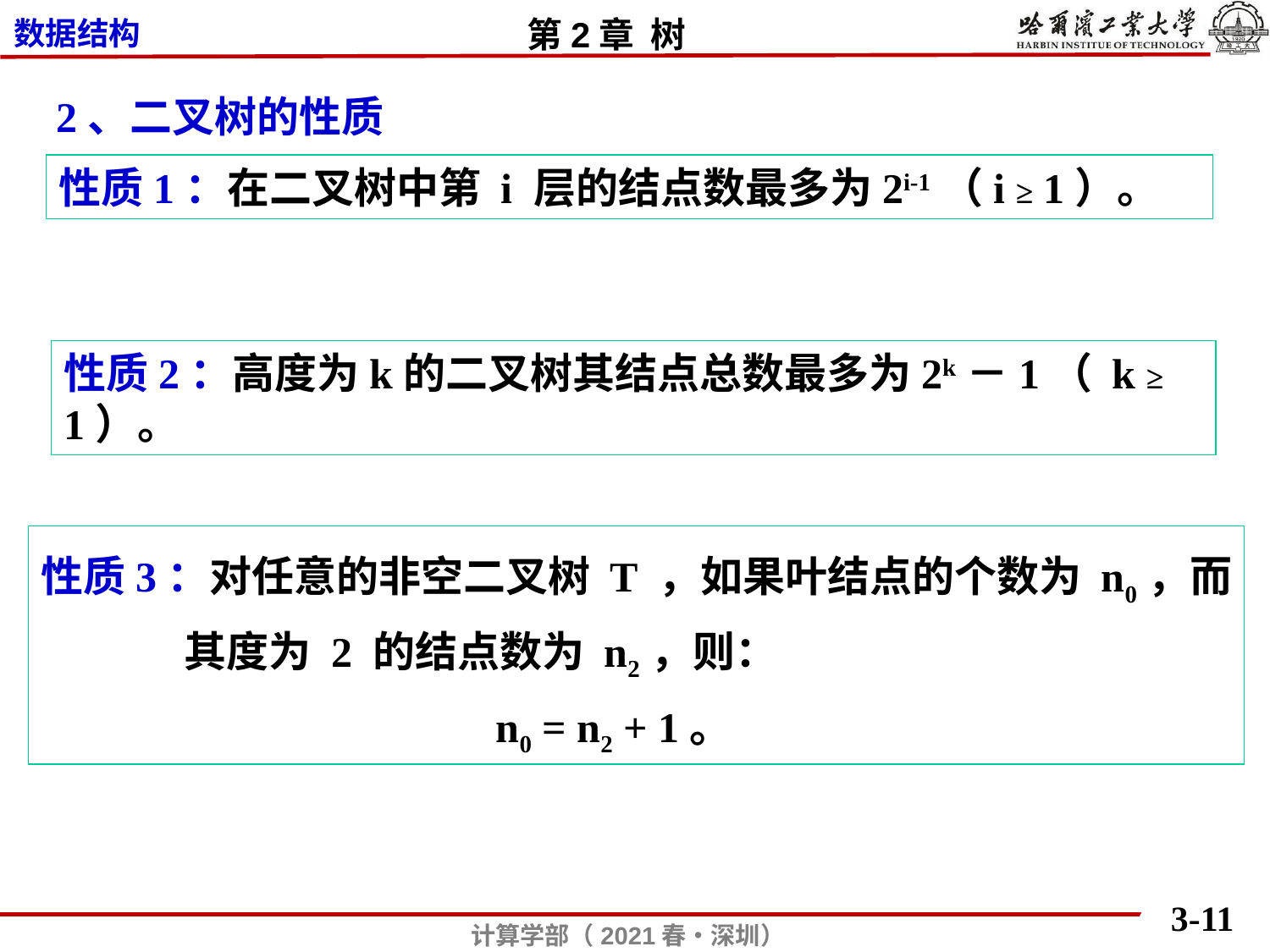

2、二叉树的性质
性质1：在二叉树中第 i 层的结点数最多为2i-1（i ≥ 1）。
性质2：高度为k的二叉树其结点总数最多为2k－1（ k ≥ 1）。
性质3：对任意的非空二叉树 T ，如果叶结点的个数为 n0，而
              其度为 2 的结点数为 n2，则：
                                           n0 = n2 + 1。